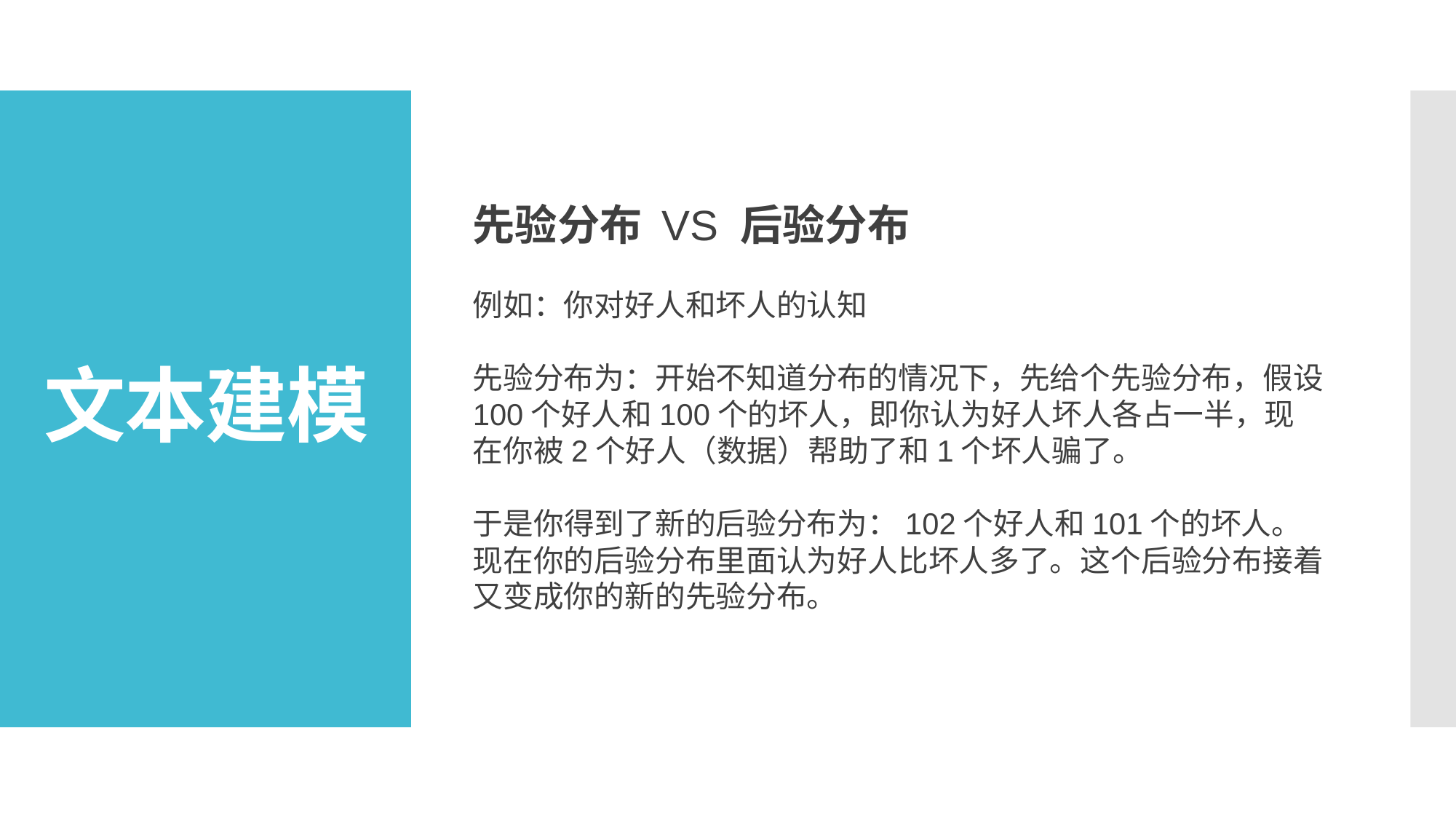

先验分布 VS 后验分布
例如：你对好人和坏人的认知
先验分布为：开始不知道分布的情况下，先给个先验分布，假设100个好人和100个的坏人，即你认为好人坏人各占一半，现在你被2个好人（数据）帮助了和1个坏人骗了。
于是你得到了新的后验分布为：102个好人和101个的坏人。现在你的后验分布里面认为好人比坏人多了。这个后验分布接着又变成你的新的先验分布。
# 文本建模